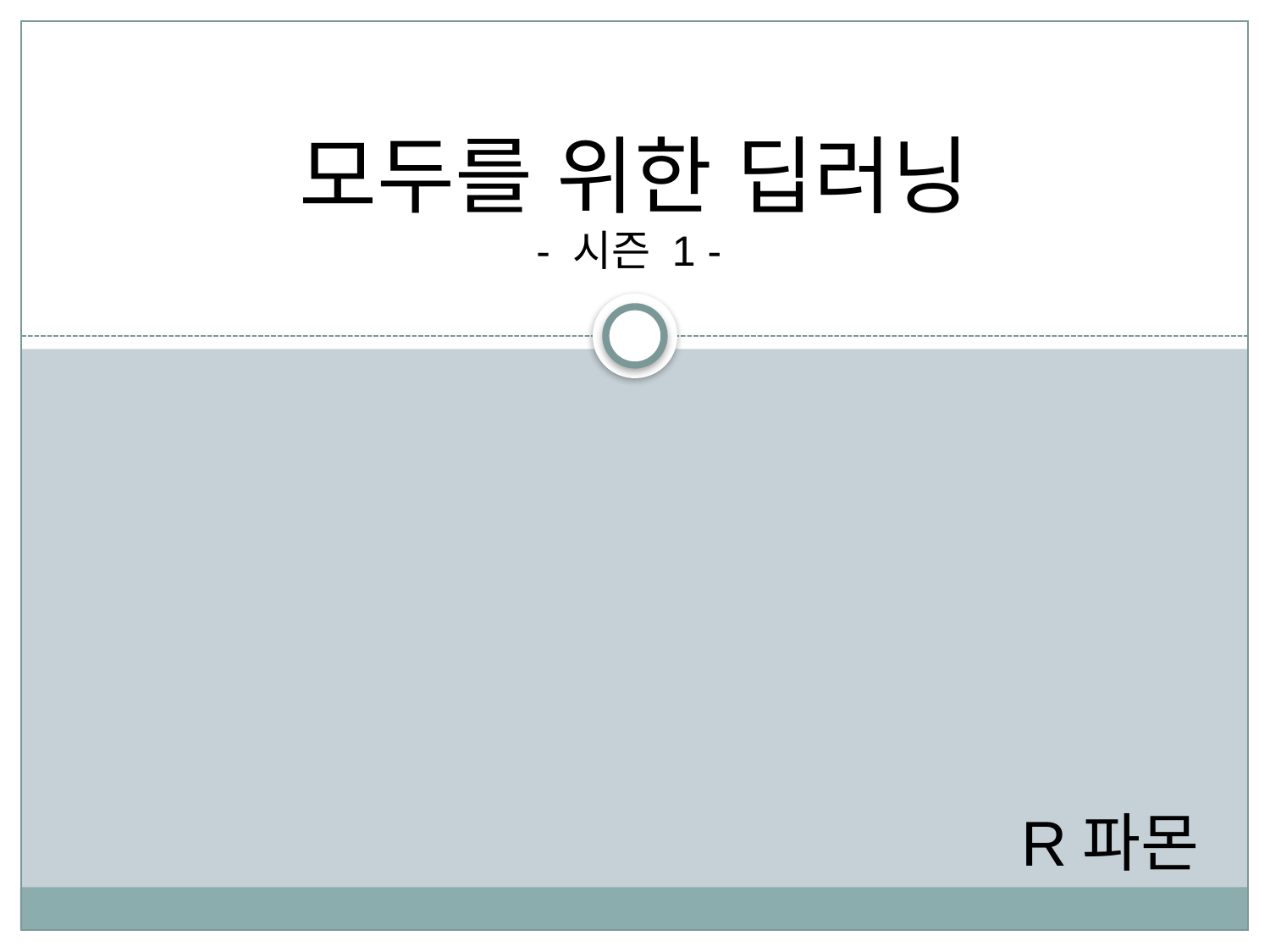

모두를 위한 딥러닝
- 시즌 1 -
R파몬